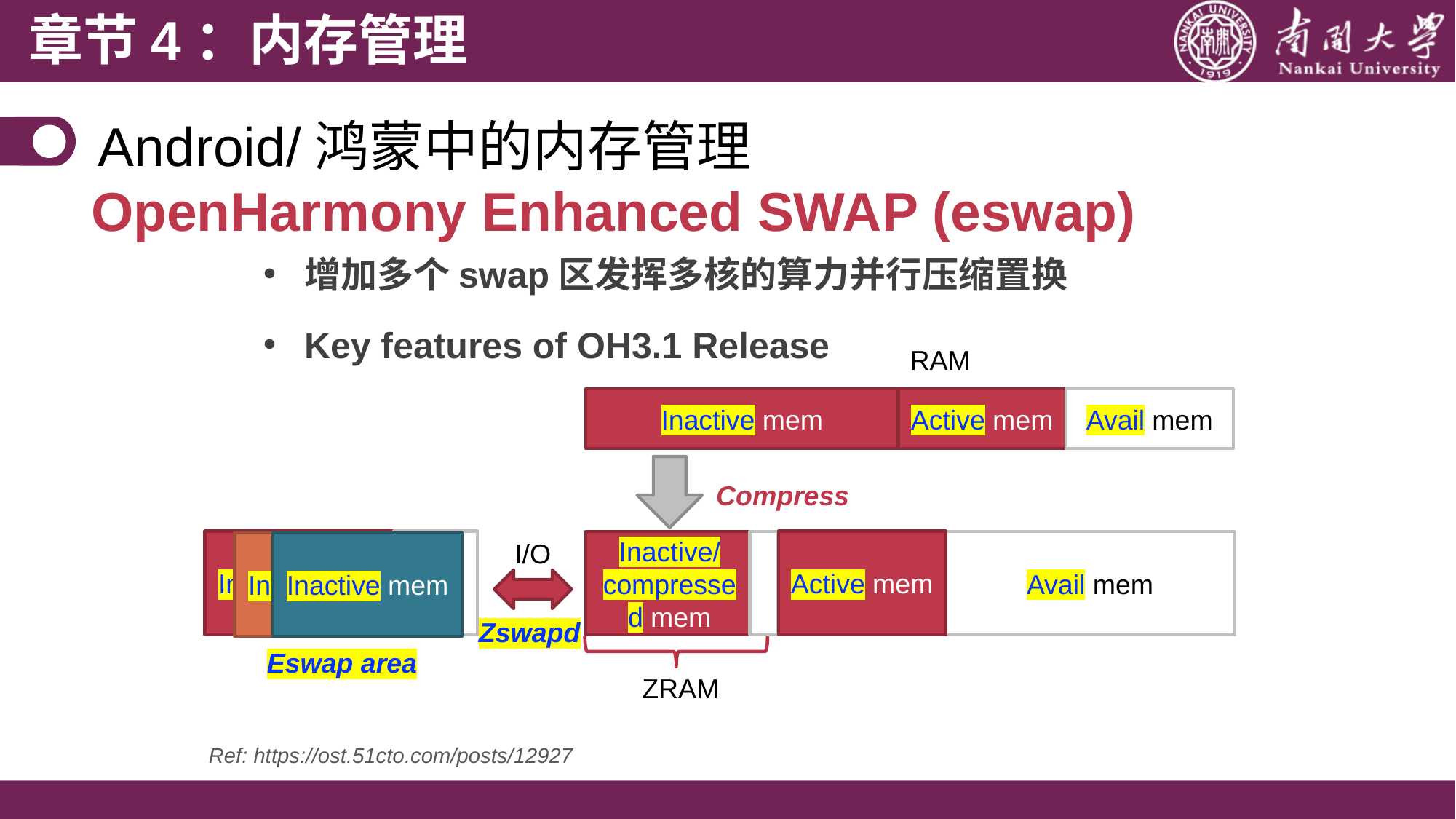

章节4：内存管理
Android/鸿蒙中的内存管理
OpenHarmony Enhanced SWAP (eswap)
增加多个swap区发挥多核的算力并行压缩置换
Key features of OH3.1 Release

RAM
Active mem
Avail mem
Inactive mem

Compress
Inactive mem

Active mem
I/O

Inactive/compressed mem
Avail mem
Inactive mem
Inactive mem

Zswapd
Eswap area
ZRAM
Ref: https://ost.51cto.com/posts/12927